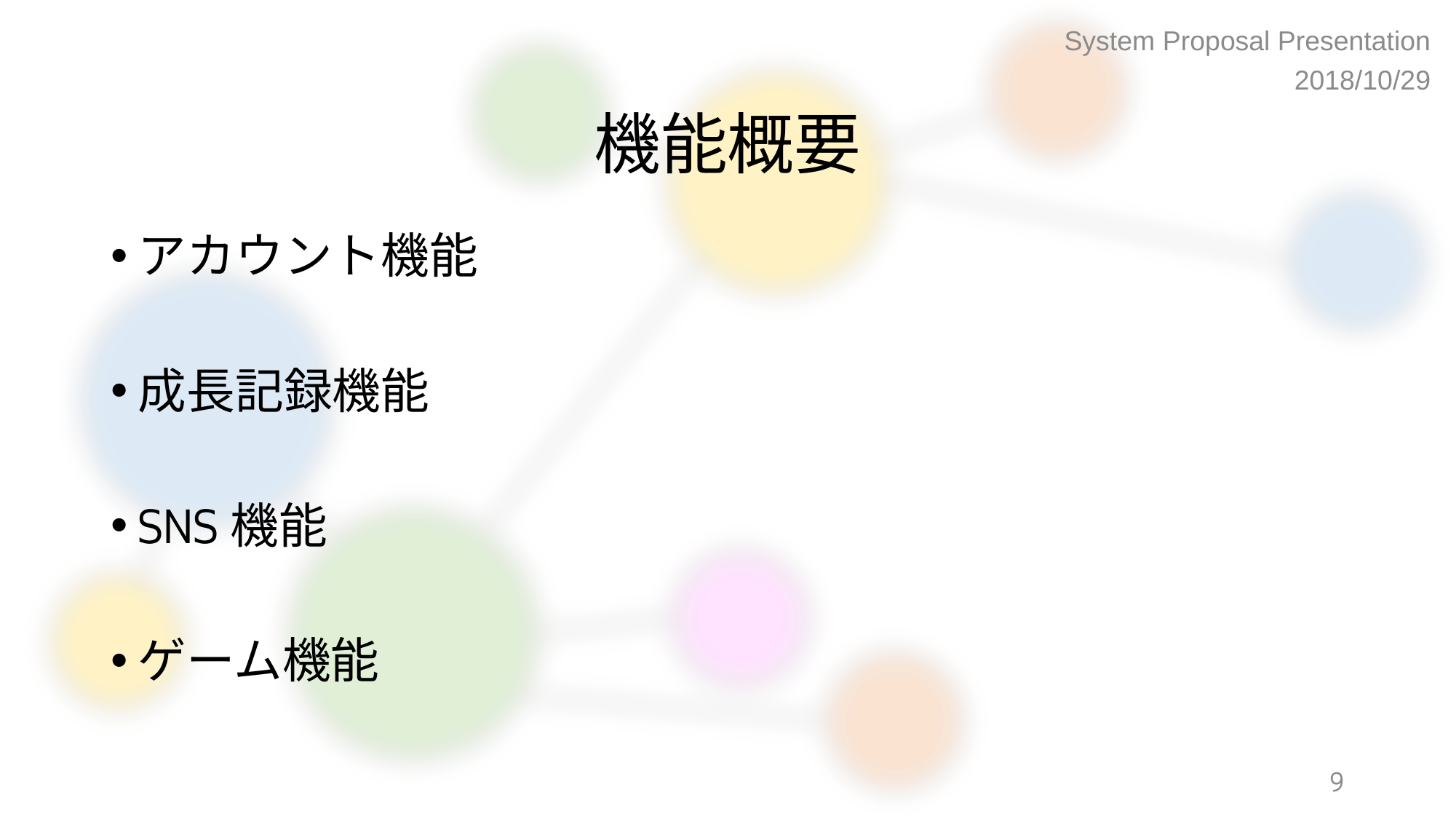

System Proposal Presentation
2018/10/29
# 機能概要
アカウント機能

成長記録機能

SNS機能

ゲーム機能
9